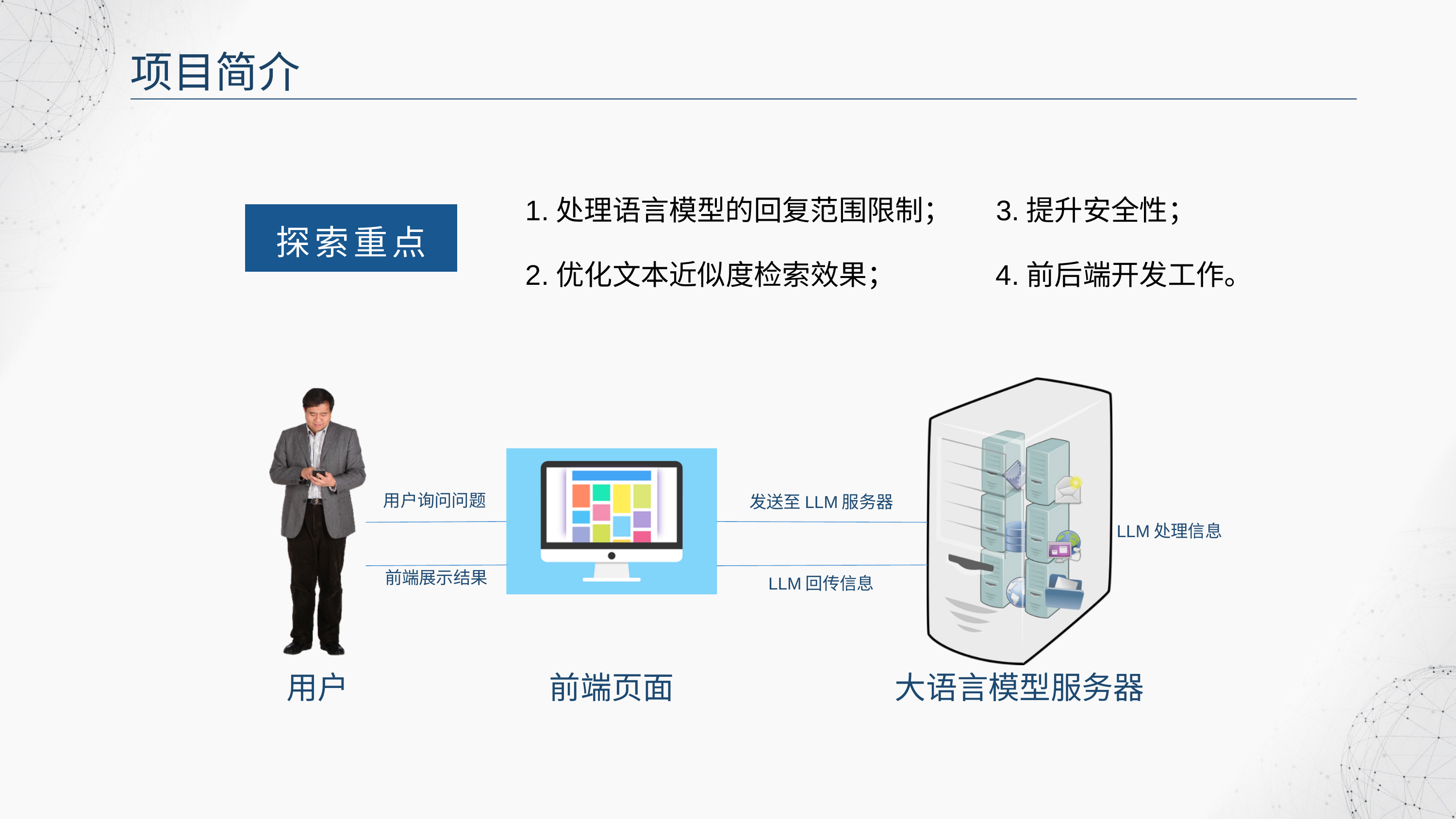

项目简介

1.处理语言模型的回复范围限制；
3.提升安全性；
2.优化文本近似度检索效果；
4.前后端开发工作。

探索重点

用户询问问题
发送至LLM服务器
LLM处理信息

前端展示结果
LLM回传信息
前端页面
大语言模型服务器
用户